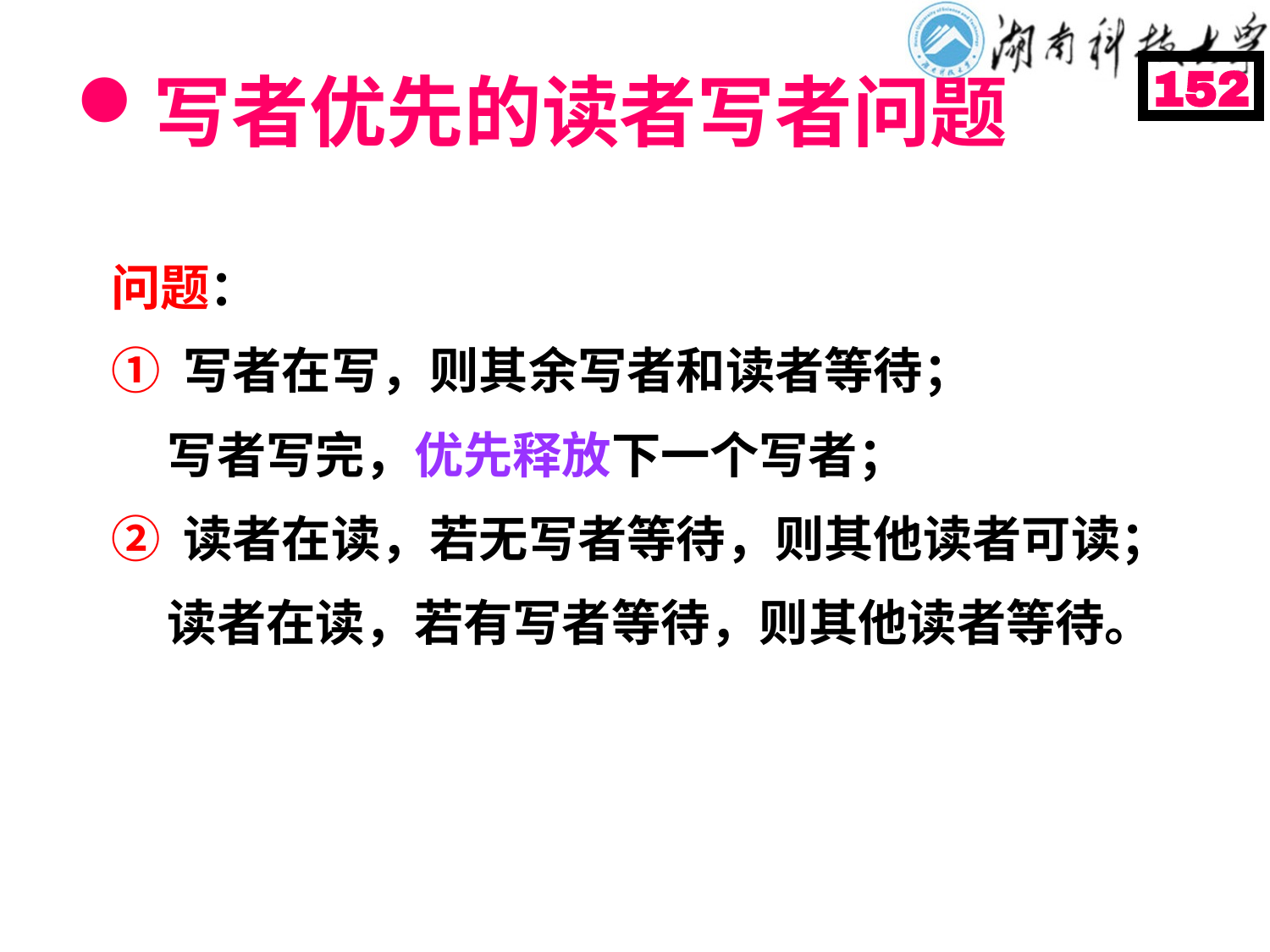

# 写者优先的读者写者问题
152
问题：
① 写者在写，则其余写者和读者等待；
    写者写完，优先释放下一个写者；
② 读者在读，若无写者等待，则其他读者可读；
    读者在读，若有写者等待，则其他读者等待。